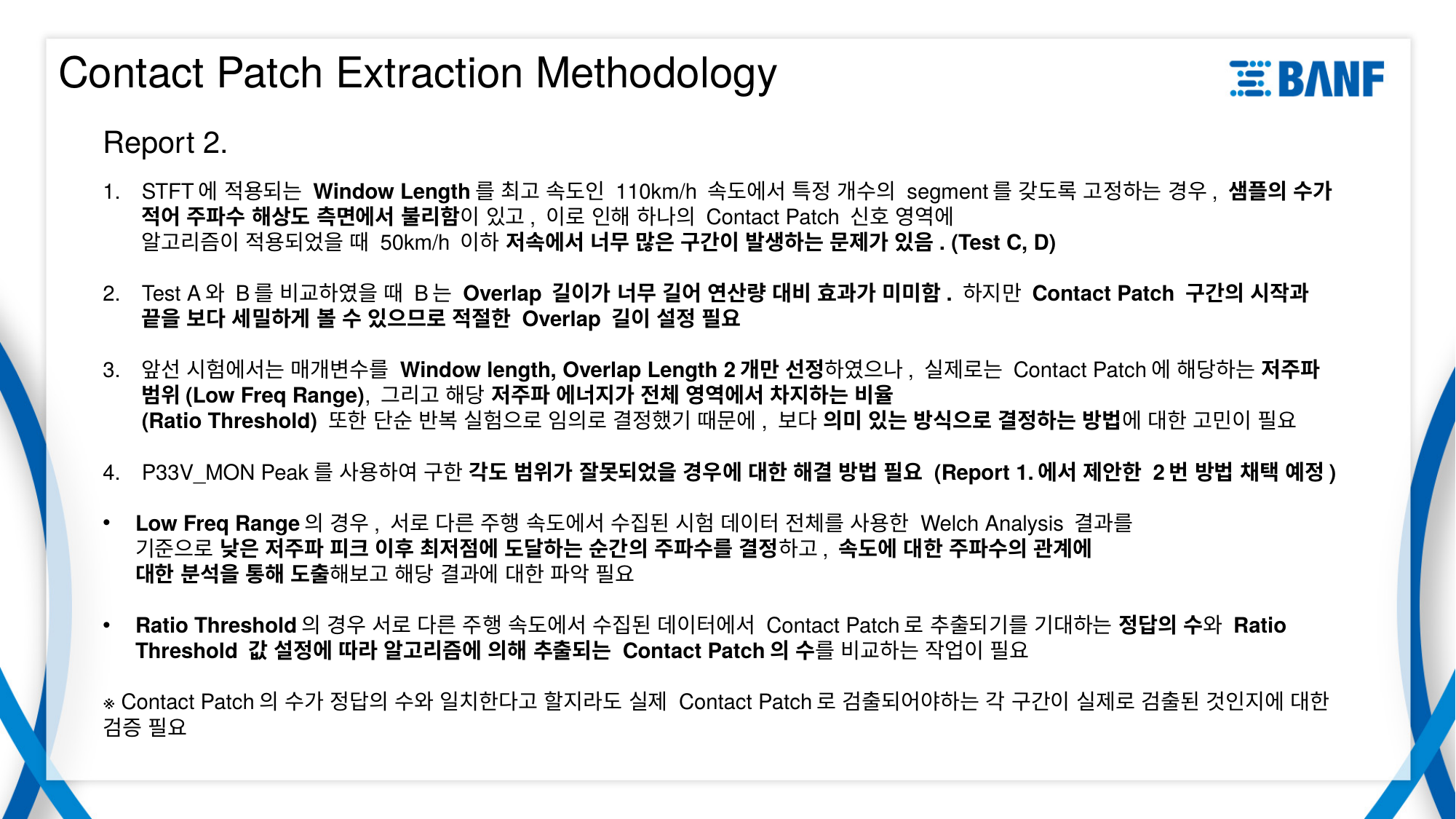

# Contact Patch Extraction Methodology
Report 2.
STFT에 적용되는 Window Length를 최고 속도인 110km/h 속도에서 특정 개수의 segment를 갖도록 고정하는 경우, 샘플의 수가 적어 주파수 해상도 측면에서 불리함이 있고, 이로 인해 하나의 Contact Patch 신호 영역에
알고리즘이 적용되었을 때 50km/h 이하 저속에서 너무 많은 구간이 발생하는 문제가 있음. (Test C, D)

Test A와 B를 비교하였을 때 B는 Overlap 길이가 너무 길어 연산량 대비 효과가 미미함. 하지만 Contact Patch 구간의 시작과 끝을 보다 세밀하게 볼 수 있으므로 적절한 Overlap 길이 설정 필요

앞선 시험에서는 매개변수를 Window length, Overlap Length 2개만 선정하였으나, 실제로는 Contact Patch에 해당하는 저주파 범위(Low Freq Range), 그리고 해당 저주파 에너지가 전체 영역에서 차지하는 비율
(Ratio Threshold) 또한 단순 반복 실험으로 임의로 결정했기 때문에, 보다 의미 있는 방식으로 결정하는 방법에 대한 고민이 필요

P33V_MON Peak를 사용하여 구한 각도 범위가 잘못되었을 경우에 대한 해결 방법 필요 (Report 1.에서 제안한 2번 방법 채택 예정)

Low Freq Range의 경우, 서로 다른 주행 속도에서 수집된 시험 데이터 전체를 사용한 Welch Analysis 결과를
기준으로 낮은 저주파 피크 이후 최저점에 도달하는 순간의 주파수를 결정하고, 속도에 대한 주파수의 관계에
대한 분석을 통해 도출해보고 해당 결과에 대한 파악 필요

Ratio Threshold의 경우 서로 다른 주행 속도에서 수집된 데이터에서 Contact Patch로 추출되기를 기대하는 정답의 수와 Ratio Threshold 값 설정에 따라 알고리즘에 의해 추출되는 Contact Patch의 수를 비교하는 작업이 필요

※ Contact Patch의 수가 정답의 수와 일치한다고 할지라도 실제 Contact Patch로 검출되어야하는 각 구간이 실제로 검출된 것인지에 대한 검증 필요